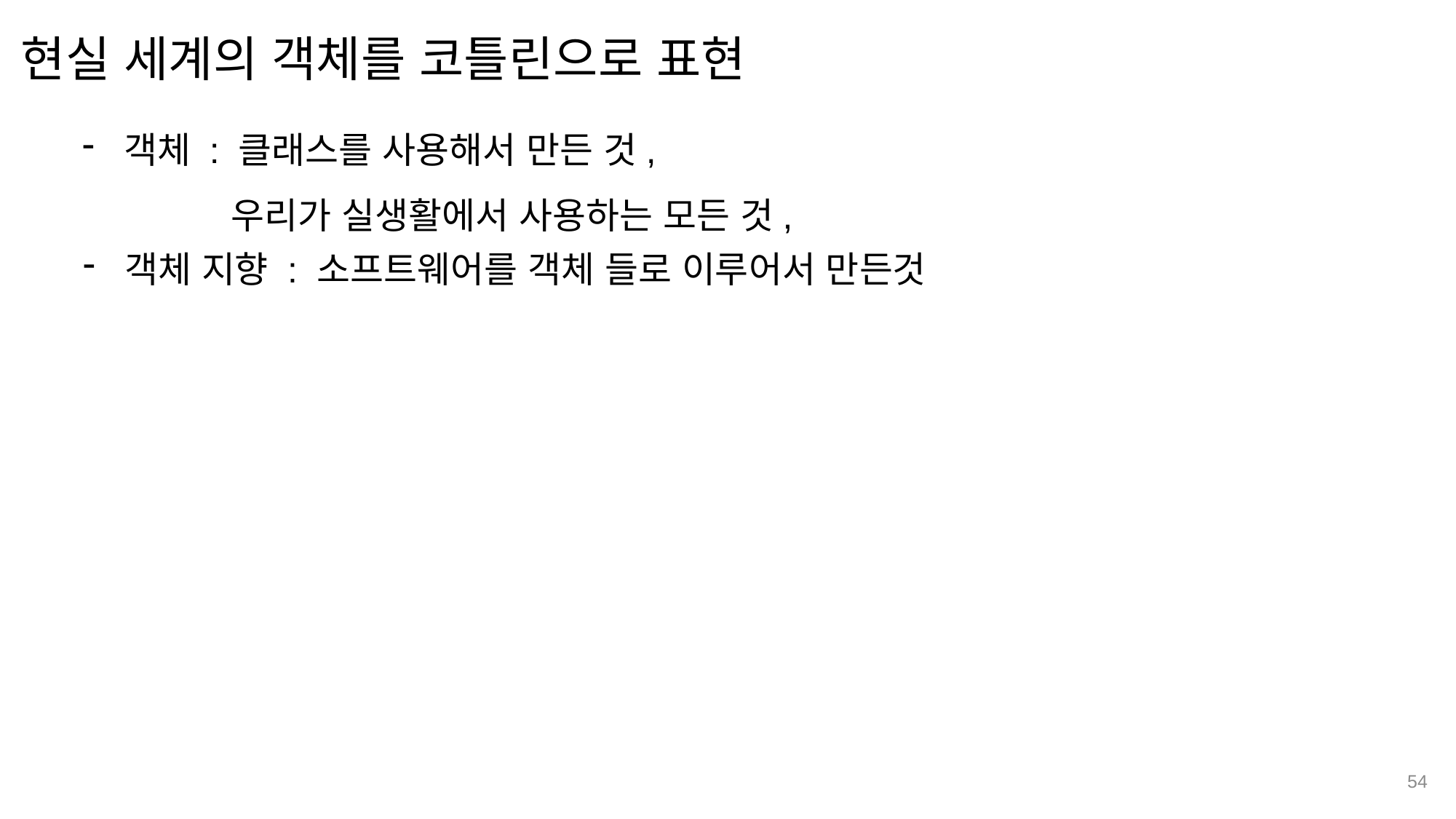

현실 세계의 객체를 코틀린으로 표현
나눔스퀘어OTF ExtraBold
객체 : 클래스를 사용해서 만든 것,
	   우리가 실생활에서 사용하는 모든 것,
나눔스퀘어OTF Bold
나눔스퀘어OTF
객체 지향 : 소프트웨어를 객체 들로 이루어서 만든것
나눔스퀘어
나눔스퀘어 Light
나눔스퀘어 Light
나눔스퀘어OTF

54